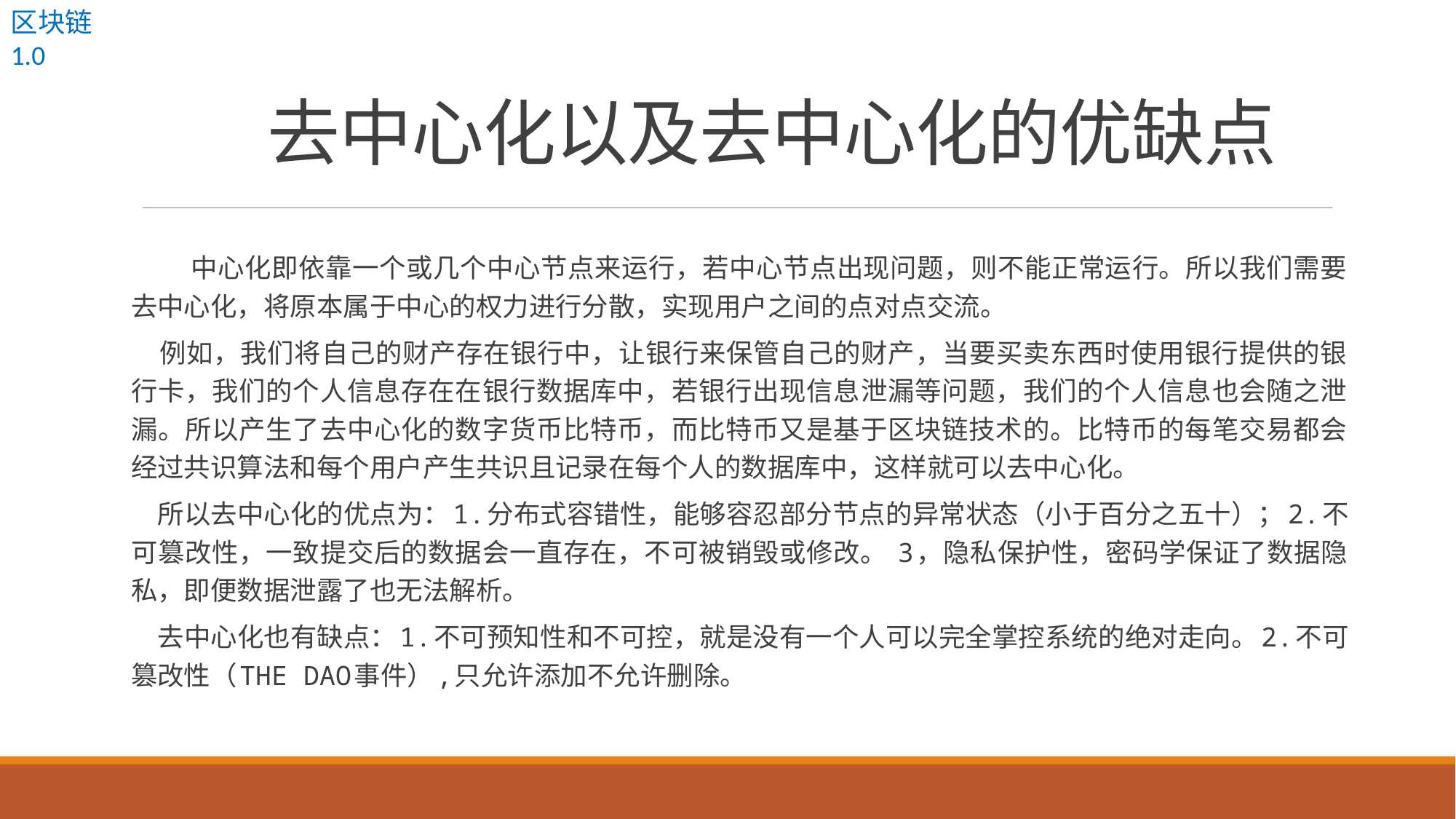

区块链1.0
# 去中心化以及去中心化的优缺点
         中心化即依靠一个或几个中心节点来运行，若中心节点出现问题，则不能正常运行。所以我们需要去中心化，将原本属于中心的权力进行分散，实现用户之间的点对点交流。
    例如，我们将自己的财产存在银行中，让银行来保管自己的财产，当要买卖东西时使用银行提供的银行卡，我们的个人信息存在在银行数据库中，若银行出现信息泄漏等问题，我们的个人信息也会随之泄漏。所以产生了去中心化的数字货币比特币，而比特币又是基于区块链技术的。比特币的每笔交易都会经过共识算法和每个用户产生共识且记录在每个人的数据库中，这样就可以去中心化。
    所以去中心化的优点为：1.分布式容错性，能够容忍部分节点的异常状态（小于百分之五十）；2.不可篡改性，一致提交后的数据会一直存在，不可被销毁或修改。 3，隐私保护性，密码学保证了数据隐私，即便数据泄露了也无法解析。
    去中心化也有缺点：1.不可预知性和不可控，就是没有一个人可以完全掌控系统的绝对走向。2.不可篡改性（THE DAO事件）,只允许添加不允许删除。